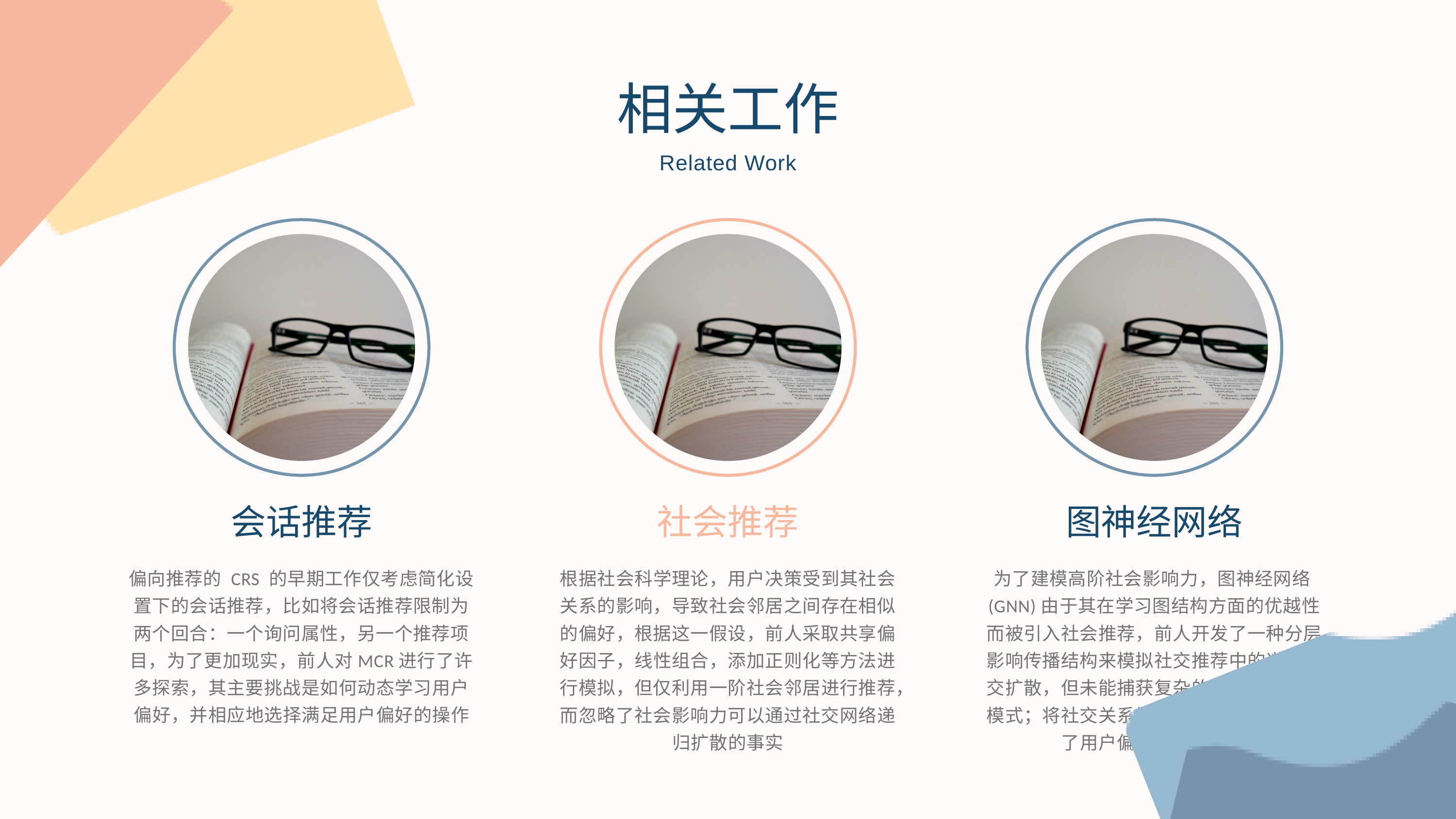

相关工作

Related Work

会话推荐
社会推荐
图神经网络

偏向推荐的 CRS 的早期工作仅考虑简化设置下的会话推荐，比如将会话推荐限制为两个回合：一个询问属性，另一个推荐项目，为了更加现实，前人对MCR进行了许多探索，其主要挑战是如何动态学习用户偏好，并相应地选择满足用户偏好的操作
根据社会科学理论，用户决策受到其社会关系的影响，导致社会邻居之间存在相似的偏好，根据这一假设，前人采取共享偏好因子，线性组合，添加正则化等方法进行模拟，但仅利用一阶社会邻居进行推荐，而忽略了社会影响力可以通过社交网络递归扩散的事实

为了建模高阶社会影响力，图神经网络(GNN)由于其在学习图结构方面的优越性而被引入社会推荐，前人开发了一种分层影响传播结构来模拟社交推荐中的递归社交扩散，但未能捕获复杂的多重用户关系模式；将社交关系视为静态信息，而忽略了用户偏好的动态特征